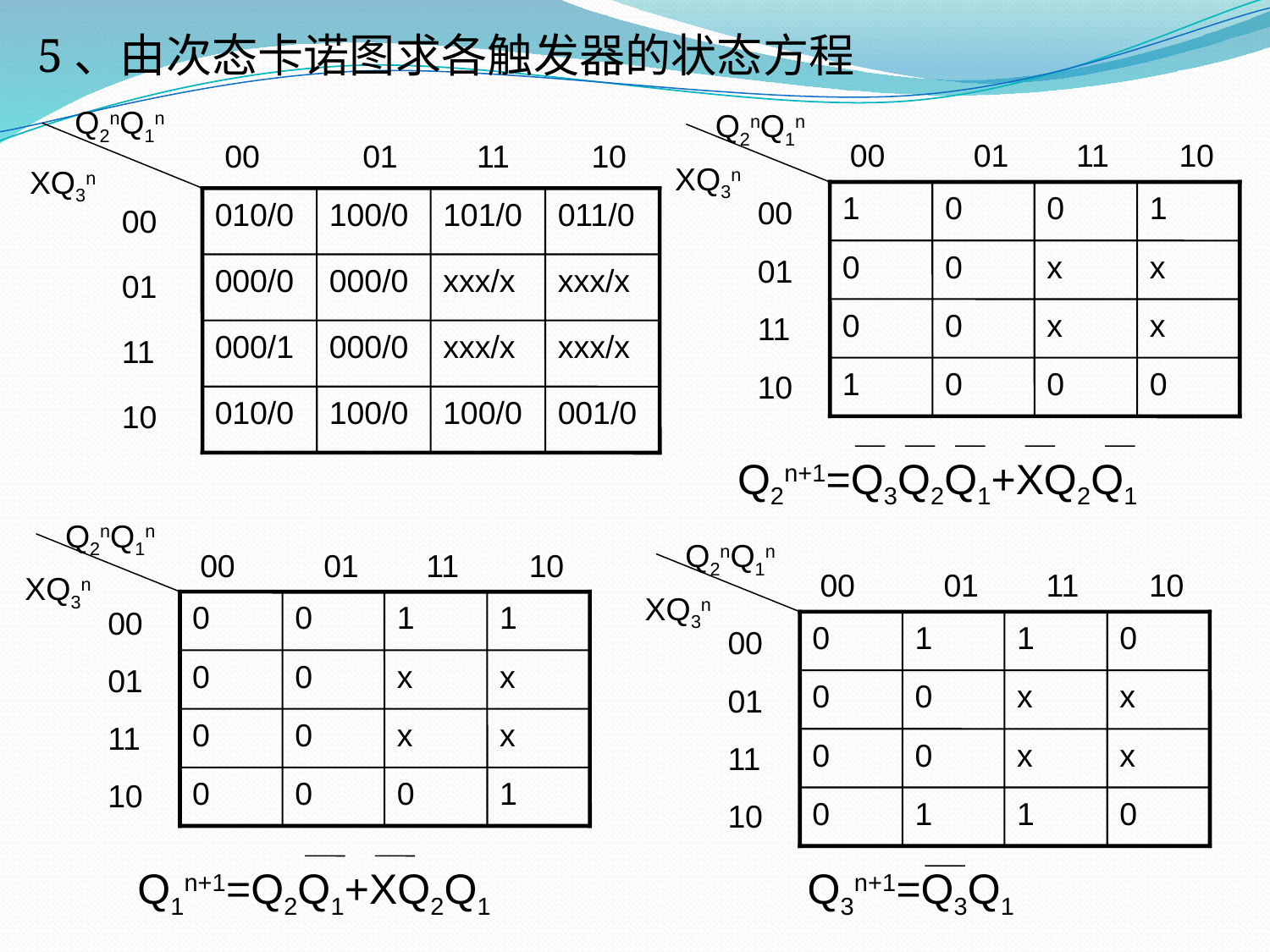

5、由次态卡诺图求各触发器的状态方程
Q2nQ1n
Q2nQ1n

00
01
11
10
XQ3n
1

0

0

1

00
0

0
x
x
01
0

0
x
x
11
1

0
0
0
10

00
01
11
10
XQ3n
010/0

100/0

101/0

011/0

00
000/0

000/0
xxx/x
xxx/x
01
000/1

000/0
xxx/x
xxx/x
11
010/0

100/0
100/0
001/0
10
Q2n+1=Q3Q2Q1+XQ2Q1

Q2nQ1n

00
01
11
10
XQ3n
0

0

1

1

00
0

0
x
x
01
0

0
x
x
11
0

0
0
1
10

Q2nQ1n

00
01
11
10
XQ3n
0

1

1

0

00
0

0
x
x
01
0

0
x
x
11
0

1
1
0
10

Q1n+1=Q2Q1+XQ2Q1

Q3n+1=Q3Q1